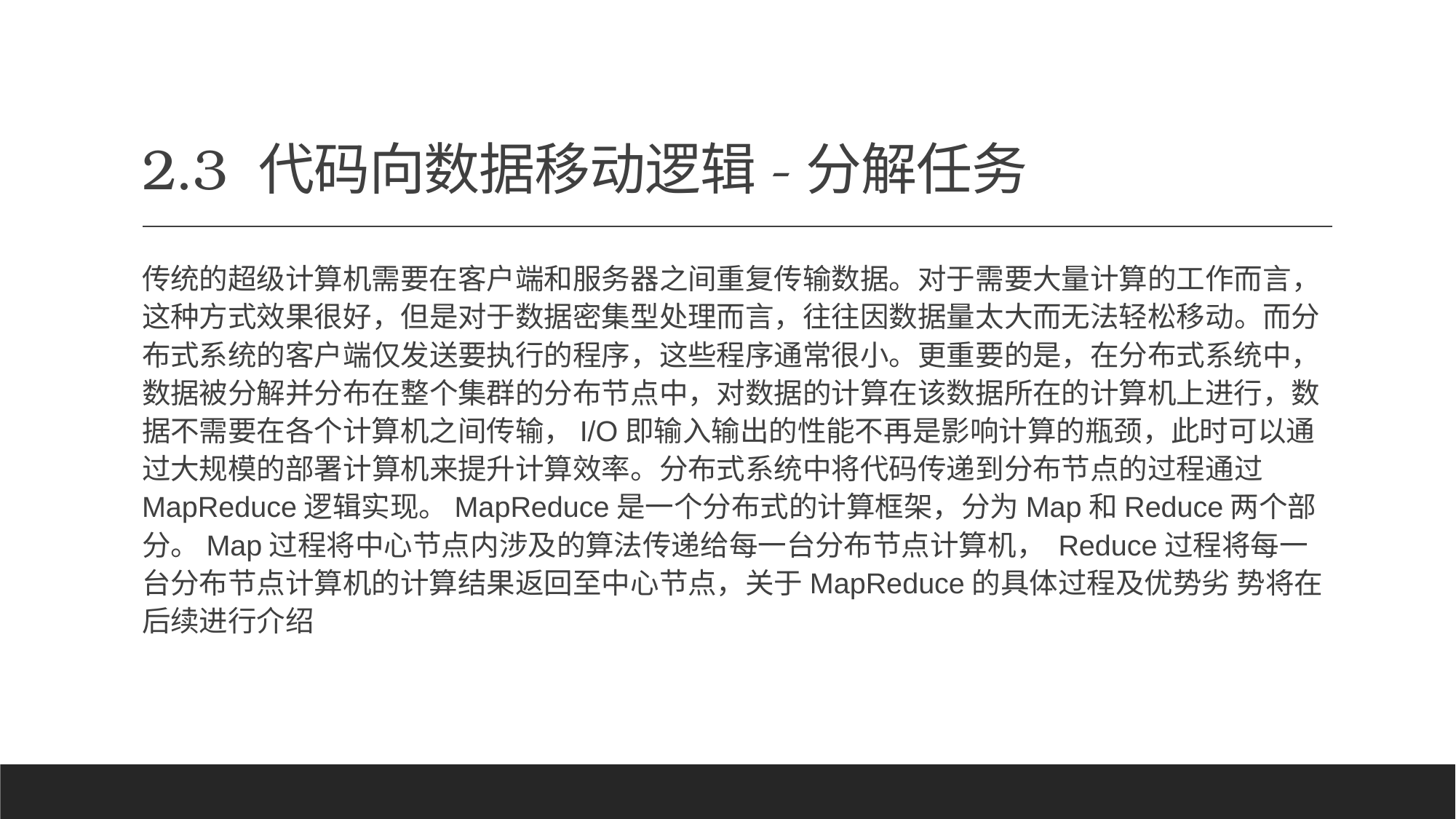

# 2.3 代码向数据移动逻辑-分解任务
传统的超级计算机需要在客户端和服务器之间重复传输数据。对于需要大量计算的工作而言，这种方式效果很好，但是对于数据密集型处理而言，往往因数据量太大而无法轻松移动。而分布式系统的客户端仅发送要执行的程序，这些程序通常很小。更重要的是，在分布式系统中，数据被分解并分布在整个集群的分布节点中，对数据的计算在该数据所在的计算机上进行，数据不需要在各个计算机之间传输，I/O即输入输出的性能不再是影响计算的瓶颈，此时可以通过大规模的部署计算机来提升计算效率。分布式系统中将代码传递到分布节点的过程通过MapReduce逻辑实现。MapReduce是一个分布式的计算框架，分为Map和Reduce两个部分。Map过程将中心节点内涉及的算法传递给每一台分布节点计算机， Reduce过程将每一台分布节点计算机的计算结果返回至中心节点，关于MapReduce的具体过程及优势劣 势将在后续进行介绍